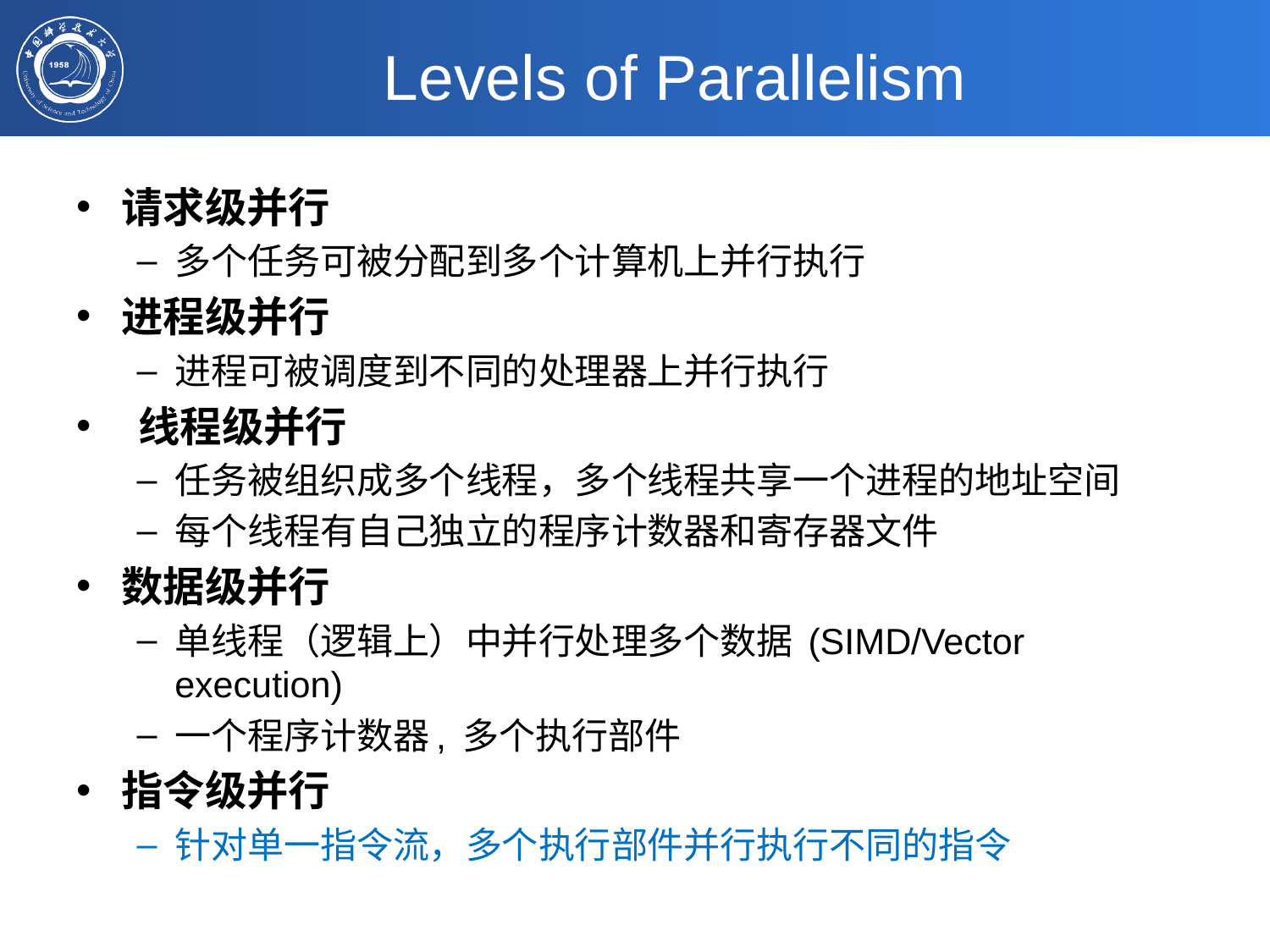

# Levels of Parallelism
请求级并行
多个任务可被分配到多个计算机上并行执行
进程级并行
进程可被调度到不同的处理器上并行执行
 线程级并行
任务被组织成多个线程，多个线程共享一个进程的地址空间
每个线程有自己独立的程序计数器和寄存器文件
数据级并行
单线程（逻辑上）中并行处理多个数据 (SIMD/Vector execution)
一个程序计数器, 多个执行部件
指令级并行
针对单一指令流，多个执行部件并行执行不同的指令